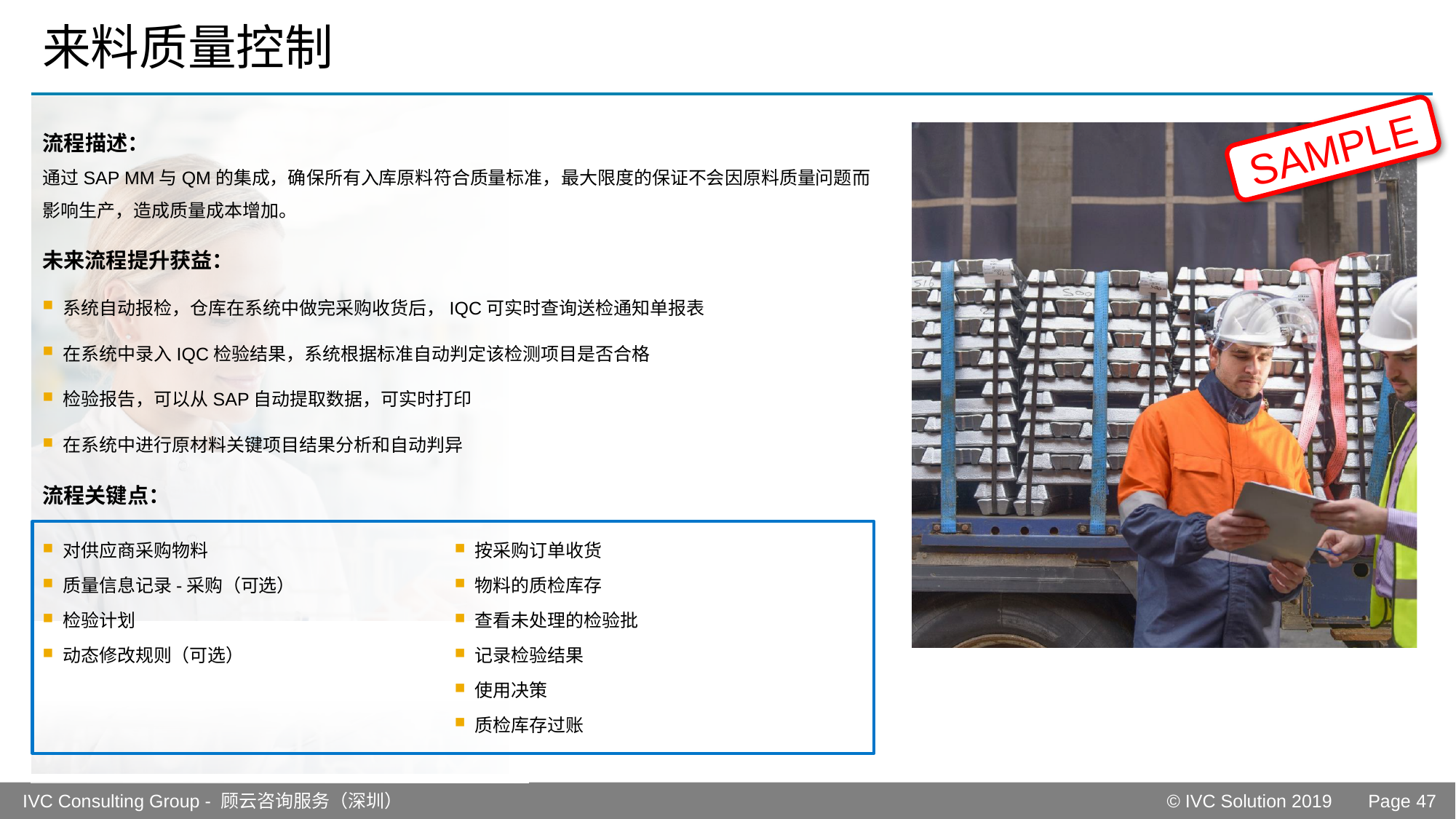

# 来料质量控制

流程描述：
通过SAP MM与QM的集成，确保所有入库原料符合质量标准，最大限度的保证不会因原料质量问题而影响生产，造成质量成本增加。
未来流程提升获益：
系统自动报检，仓库在系统中做完采购收货后，IQC可实时查询送检通知单报表
在系统中录入IQC检验结果，系统根据标准自动判定该检测项目是否合格
检验报告，可以从SAP自动提取数据，可实时打印
在系统中进行原材料关键项目结果分析和自动判异
流程关键点：
SAMPLE

对供应商采购物料
质量信息记录-采购（可选）
检验计划
动态修改规则（可选）
按采购订单收货
物料的质检库存
查看未处理的检验批
记录检验结果
使用决策
质检库存过账